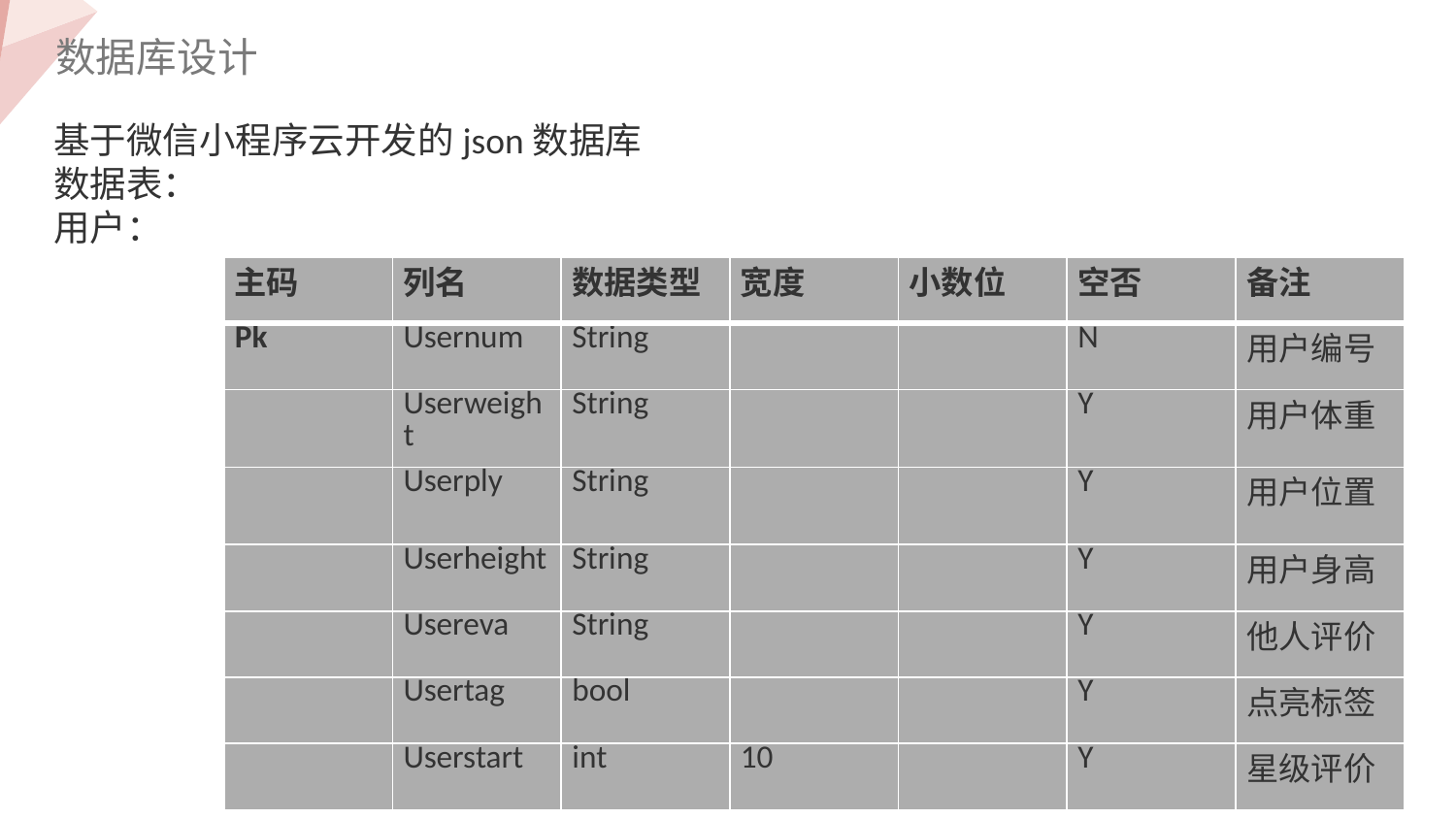

数据库设计

基于微信小程序云开发的json数据库
数据表：
用户：
| 主码 | 列名 | 数据类型 | 宽度 | 小数位 | 空否 | 备注 |
| --- | --- | --- | --- | --- | --- | --- |
| Pk | Usernum | String |  |  | N | 用户编号 |
|  | Userweight | String |  |  | Y | 用户体重 |
|  | Userply | String |  |  | Y | 用户位置 |
|  | Userheight | String |  |  | Y | 用户身高 |
|  | Usereva | String |  |  | Y | 他人评价 |
|  | Usertag | bool |  |  | Y | 点亮标签 |
|  | Userstart | int | 10 |  | Y | 星级评价 |